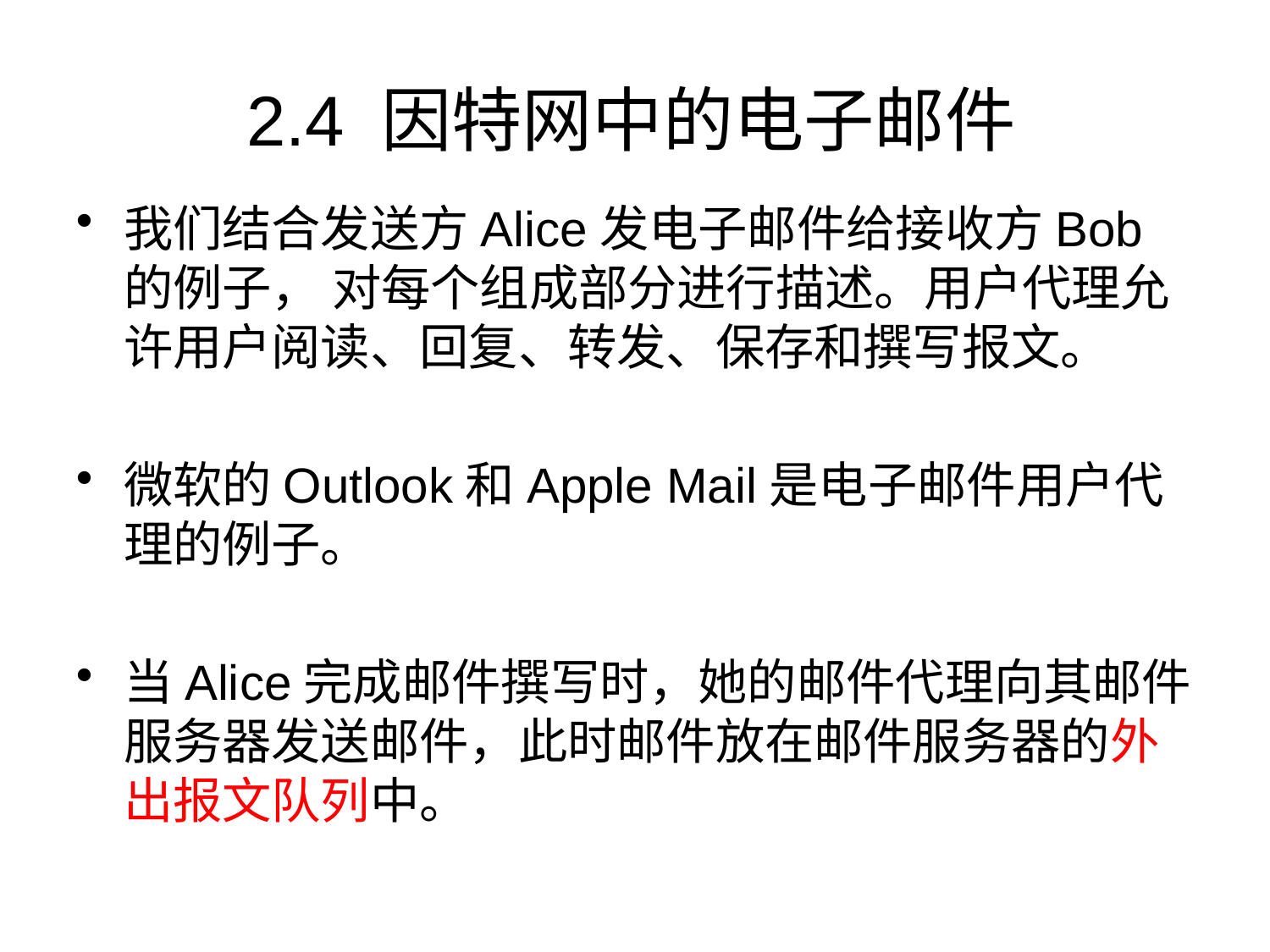

# 2.4 因特网中的电子邮件
我们结合发送方Alice发电子邮件给接收方Bob的例子， 对每个组成部分进行描述。用户代理允许用户阅读、回复、转发、保存和撰写报文。

微软的Outlook和Apple Mail是电子邮件用户代理的例子。

当Alice完成邮件撰写时，她的邮件代理向其邮件服务器发送邮件，此时邮件放在邮件服务器的外出报文队列中。